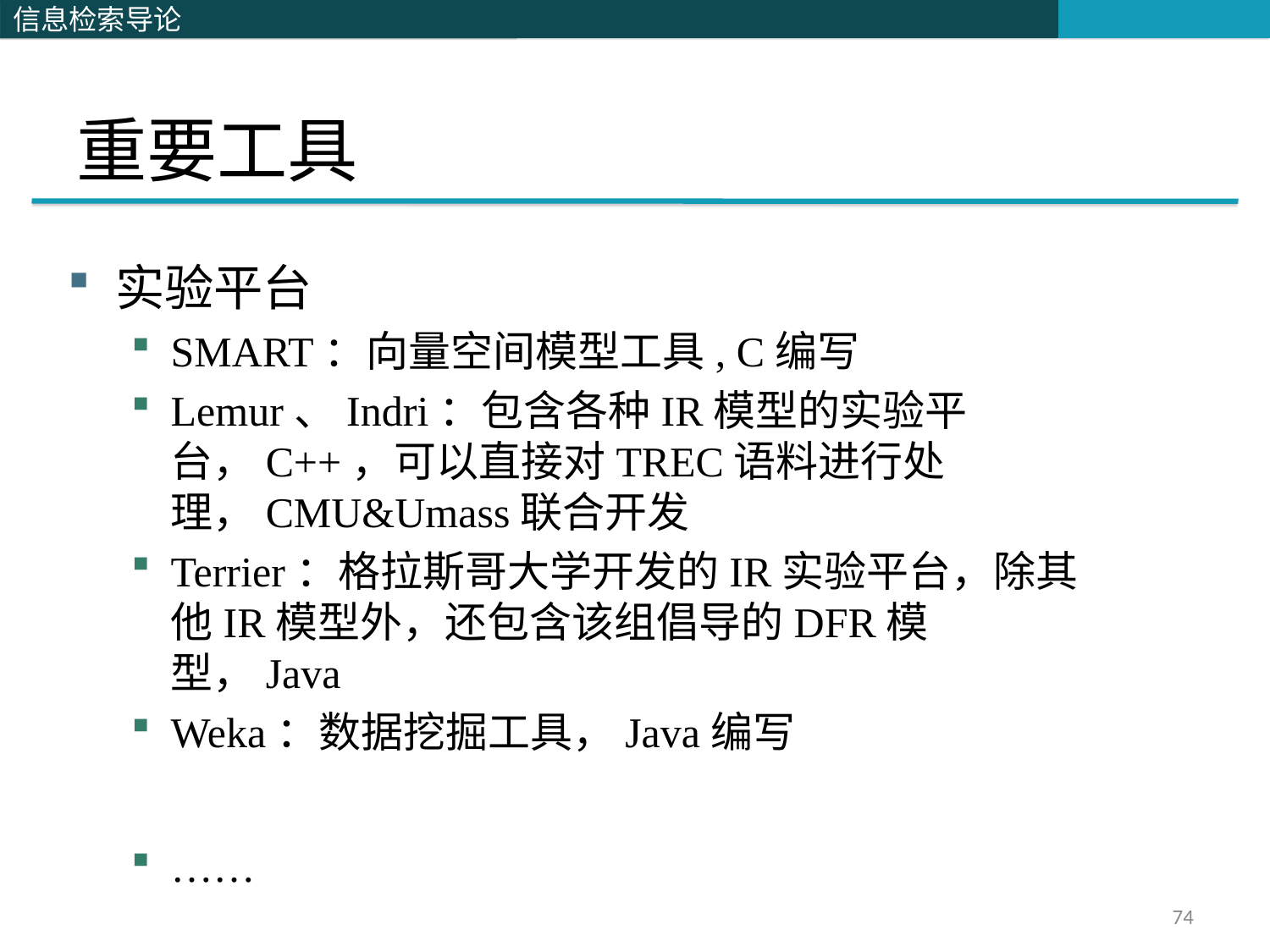

# 重要工具
实验平台
SMART：向量空间模型工具, C编写
Lemur、Indri：包含各种IR模型的实验平台，C++，可以直接对TREC语料进行处理，CMU&Umass联合开发
Terrier：格拉斯哥大学开发的IR实验平台，除其他IR模型外，还包含该组倡导的DFR模型，Java
Weka：数据挖掘工具，Java编写

……
74